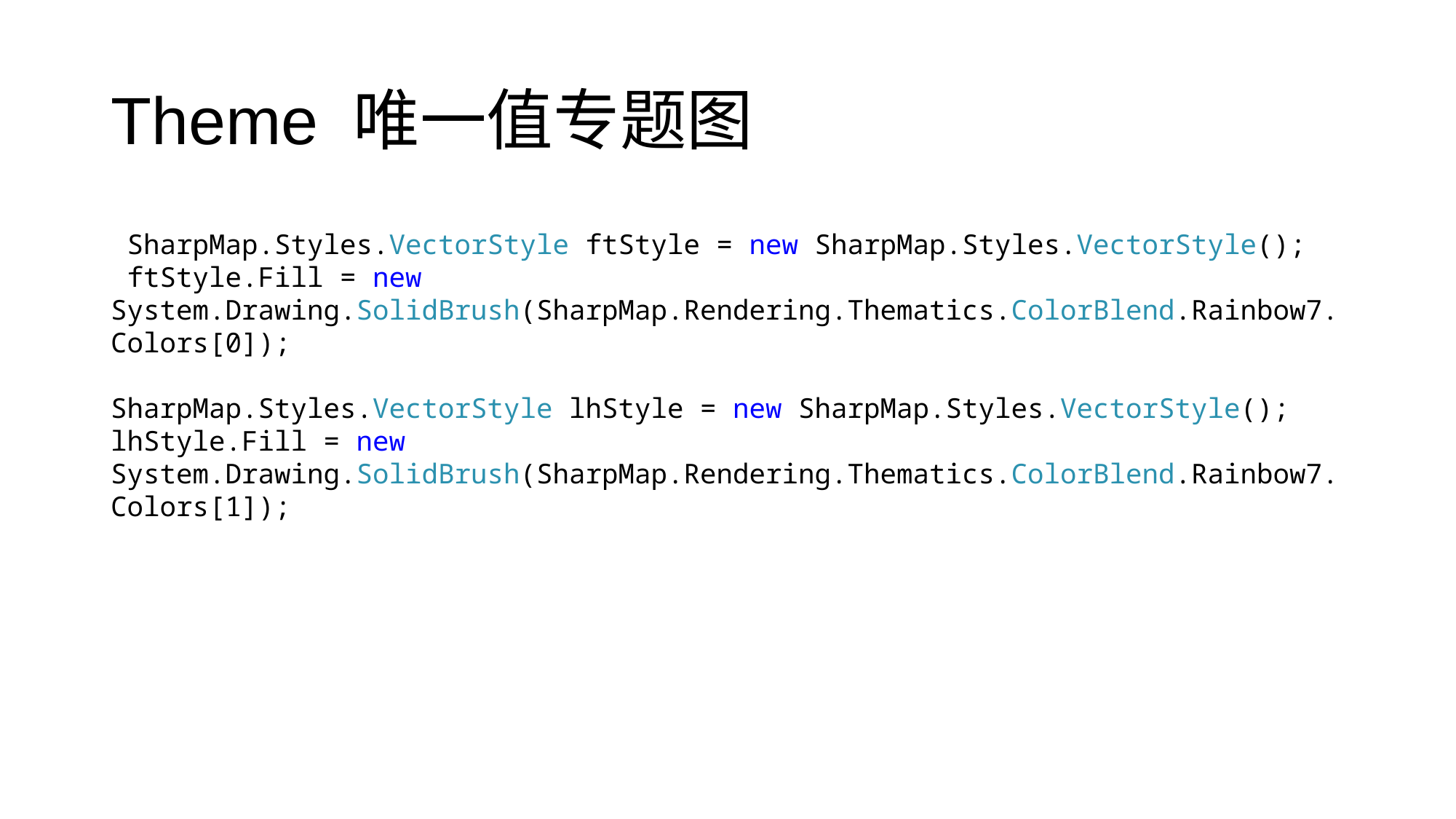

# Theme 唯一值专题图
 SharpMap.Styles.VectorStyle ftStyle = new SharpMap.Styles.VectorStyle();
 ftStyle.Fill = new System.Drawing.SolidBrush(SharpMap.Rendering.Thematics.ColorBlend.Rainbow7.Colors[0]);

SharpMap.Styles.VectorStyle lhStyle = new SharpMap.Styles.VectorStyle();
lhStyle.Fill = new System.Drawing.SolidBrush(SharpMap.Rendering.Thematics.ColorBlend.Rainbow7.Colors[1]);